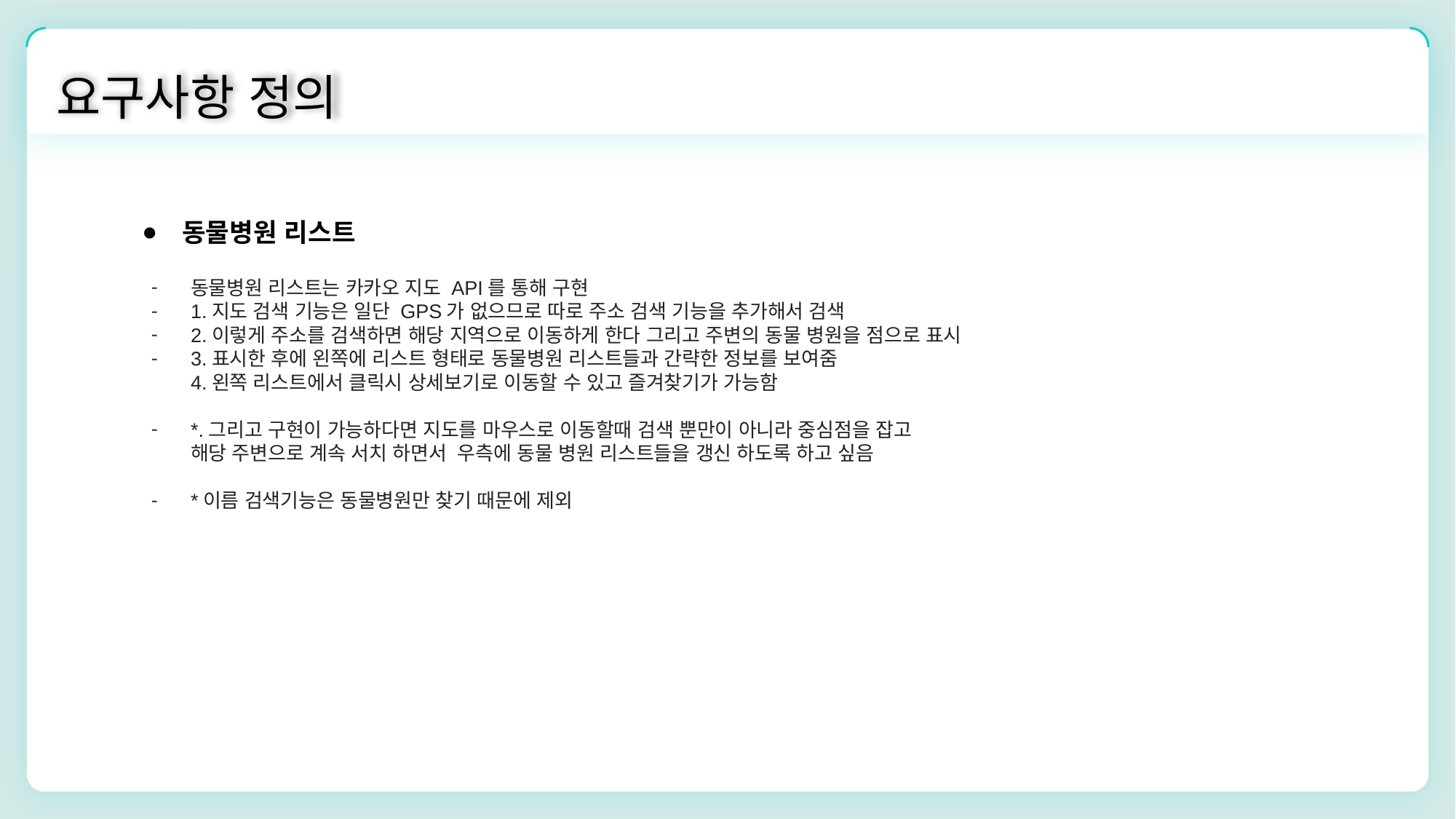

요구사항 정의
동물병원 리스트
동물병원 리스트는 카카오 지도 API를 통해 구현
1.지도 검색 기능은 일단 GPS가 없으므로 따로 주소 검색 기능을 추가해서 검색
2.이렇게 주소를 검색하면 해당 지역으로 이동하게 한다 그리고 주변의 동물 병원을 점으로 표시
3.표시한 후에 왼쪽에 리스트 형태로 동물병원 리스트들과 간략한 정보를 보여줌
4.왼쪽 리스트에서 클릭시 상세보기로 이동할 수 있고 즐겨찾기가 가능함
*.그리고 구현이 가능하다면 지도를 마우스로 이동할때 검색 뿐만이 아니라 중심점을 잡고
해당 주변으로 계속 서치 하면서  우측에 동물 병원 리스트들을 갱신 하도록 하고 싶음

*이름 검색기능은 동물병원만 찾기 때문에 제외